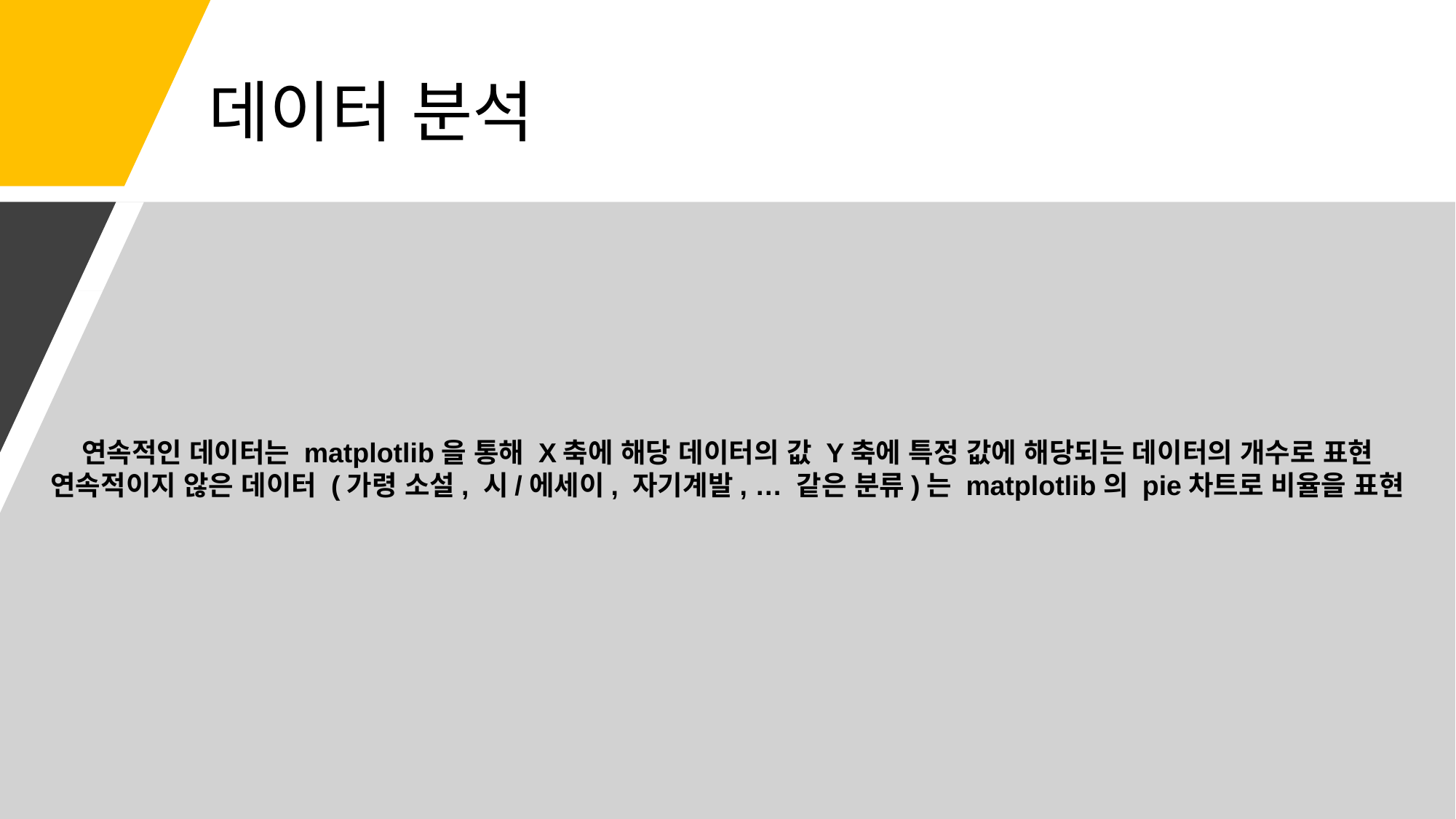

# 데이터 분석

연속적인 데이터는 matplotlib을 통해 X축에 해당 데이터의 값 Y축에 특정 값에 해당되는 데이터의 개수로 표현
연속적이지 않은 데이터 (가령 소설, 시/에세이, 자기계발, … 같은 분류)는 matplotlib의 pie차트로 비율을 표현